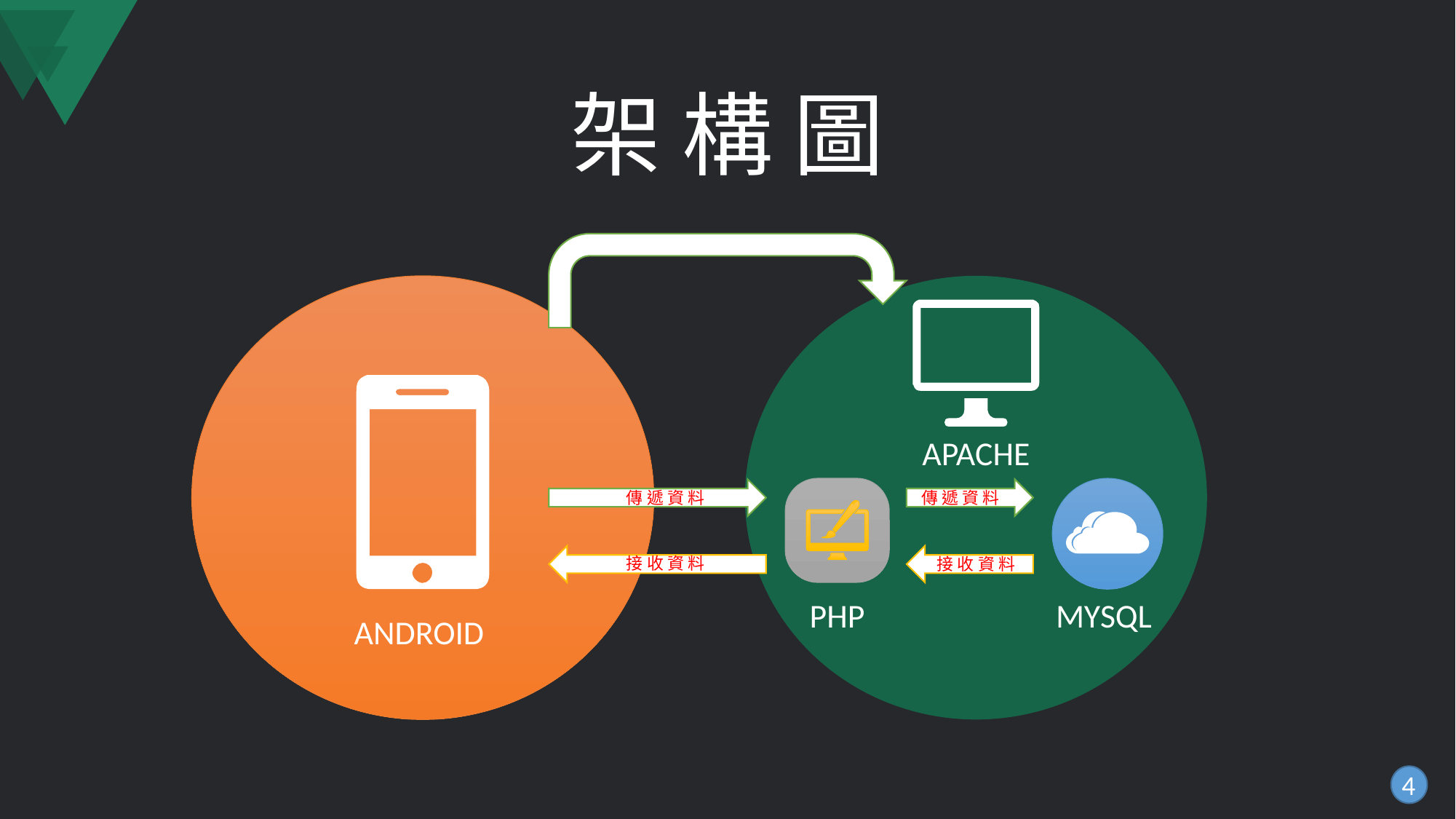

# 架 構 圖

APACHE

傳 遞 資 料
傳 遞 資 料

接 收 資 料
接 收 資 料
PHP
MYSQL
ANDROID
4